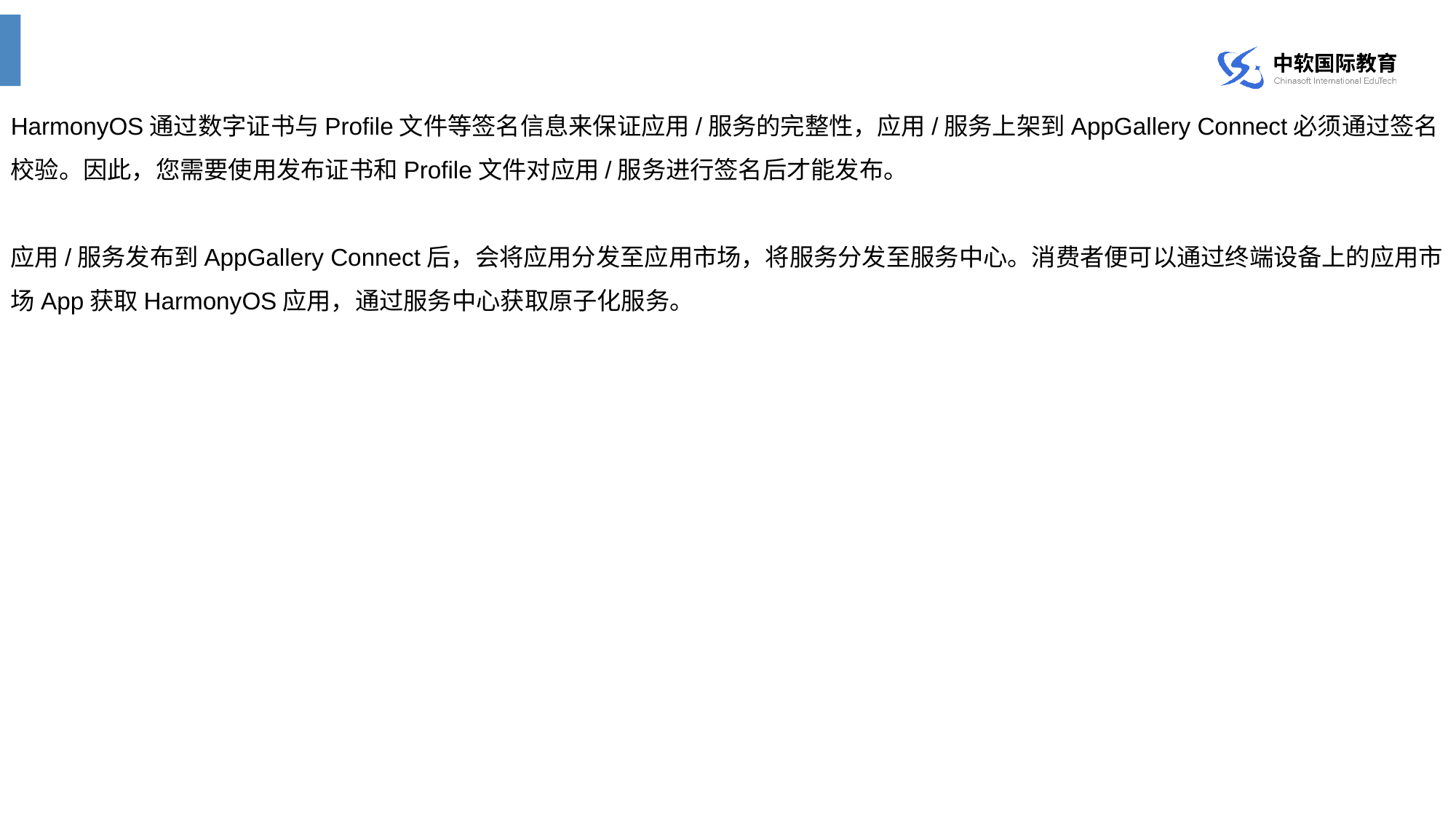

HarmonyOS通过数字证书与Profile文件等签名信息来保证应用/服务的完整性，应用/服务上架到AppGallery Connect必须通过签名校验。因此，您需要使用发布证书和Profile文件对应用/服务进行签名后才能发布。

应用/服务发布到AppGallery Connect后，会将应用分发至应用市场，将服务分发至服务中心。消费者便可以通过终端设备上的应用市场App获取HarmonyOS应用，通过服务中心获取原子化服务。